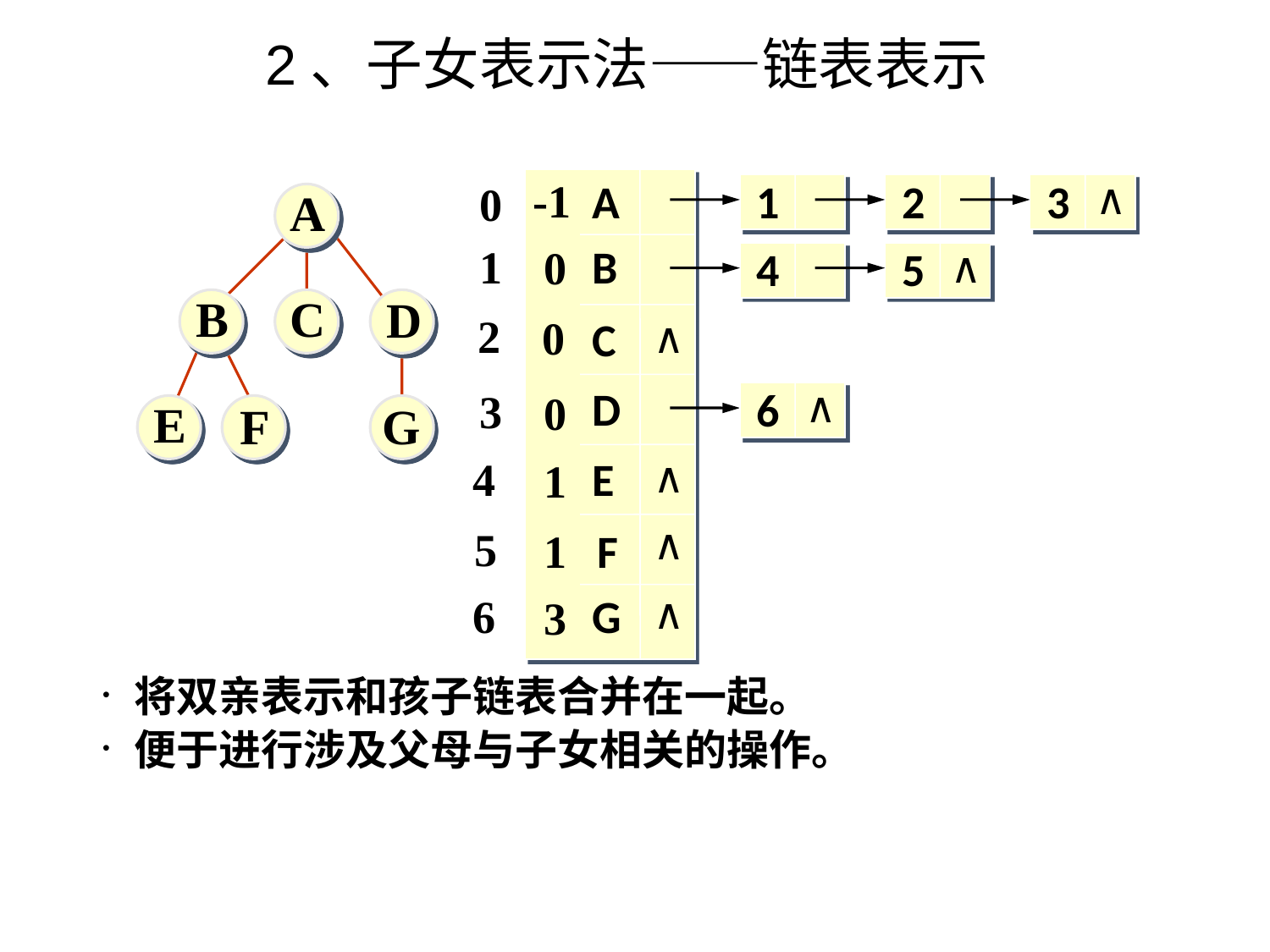

2、子女表示法——链表表示
-1
∧
3

A
1

2

0

A

B
C
D

E
F
G

1
B
0

∧
5

4

2
0

C
∧

D
∧
6

3
0

4

E
∧
1
∧
5

1
F
∧
6
G
3

将双亲表示和孩子链表合并在一起。
便于进行涉及父母与子女相关的操作。